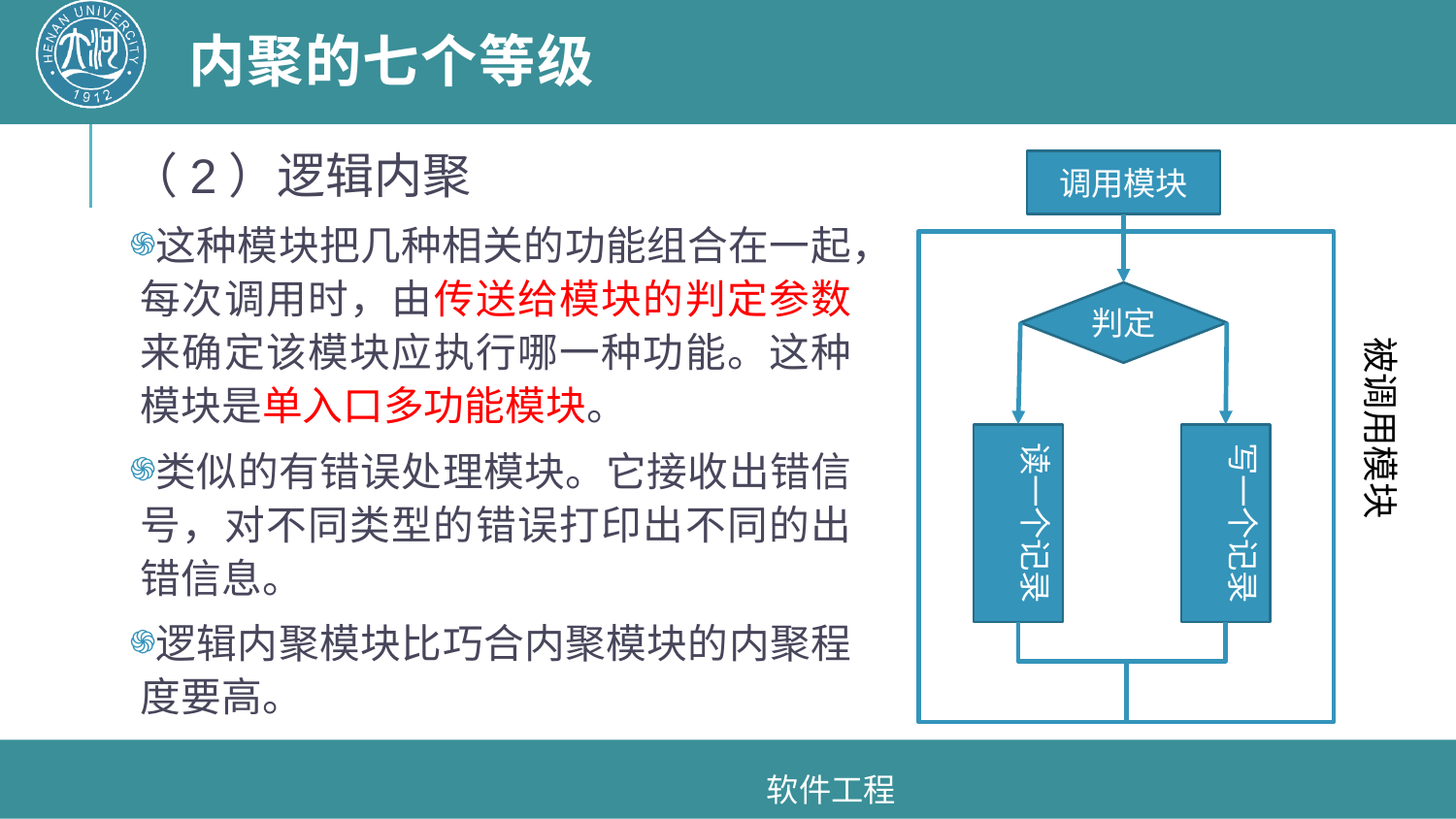

# 内聚的七个等级
（2）逻辑内聚
这种模块把几种相关的功能组合在一起，每次调用时，由传送给模块的判定参数来确定该模块应执行哪一种功能。这种模块是单入口多功能模块。
类似的有错误处理模块。它接收出错信号，对不同类型的错误打印出不同的出错信息。
逻辑内聚模块比巧合内聚模块的内聚程度要高。
调用模块

判定
被调用模块
读一个记录
写一个记录

软件工程
171